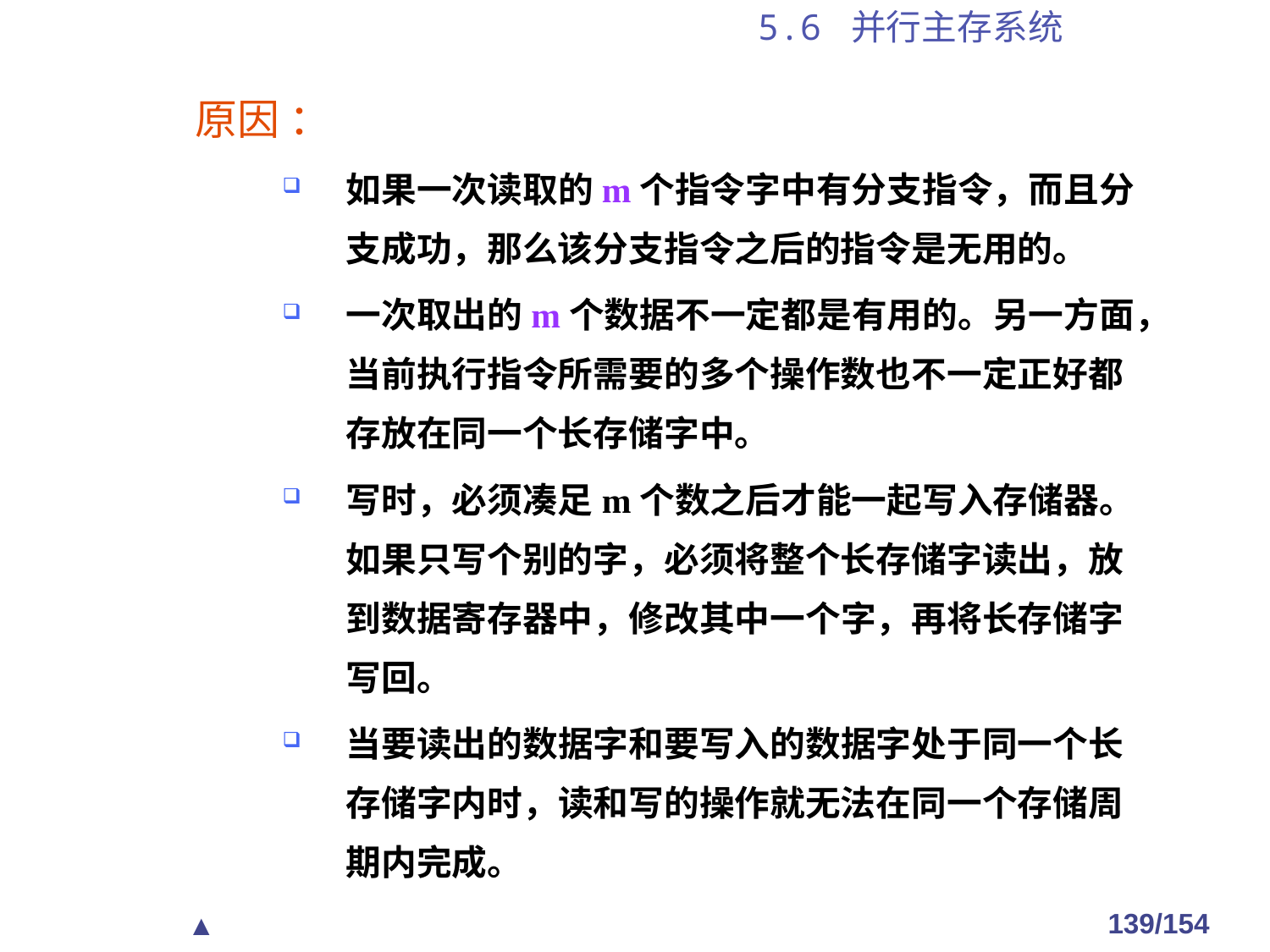

# 5.6 并行主存系统
原因 ：
如果一次读取的m个指令字中有分支指令，而且分支成功，那么该分支指令之后的指令是无用的。
一次取出的m个数据不一定都是有用的。另一方面，当前执行指令所需要的多个操作数也不一定正好都存放在同一个长存储字中。
写时，必须凑足m个数之后才能一起写入存储器。如果只写个别的字，必须将整个长存储字读出，放到数据寄存器中，修改其中一个字，再将长存储字写回。
当要读出的数据字和要写入的数据字处于同一个长存储字内时，读和写的操作就无法在同一个存储周期内完成。